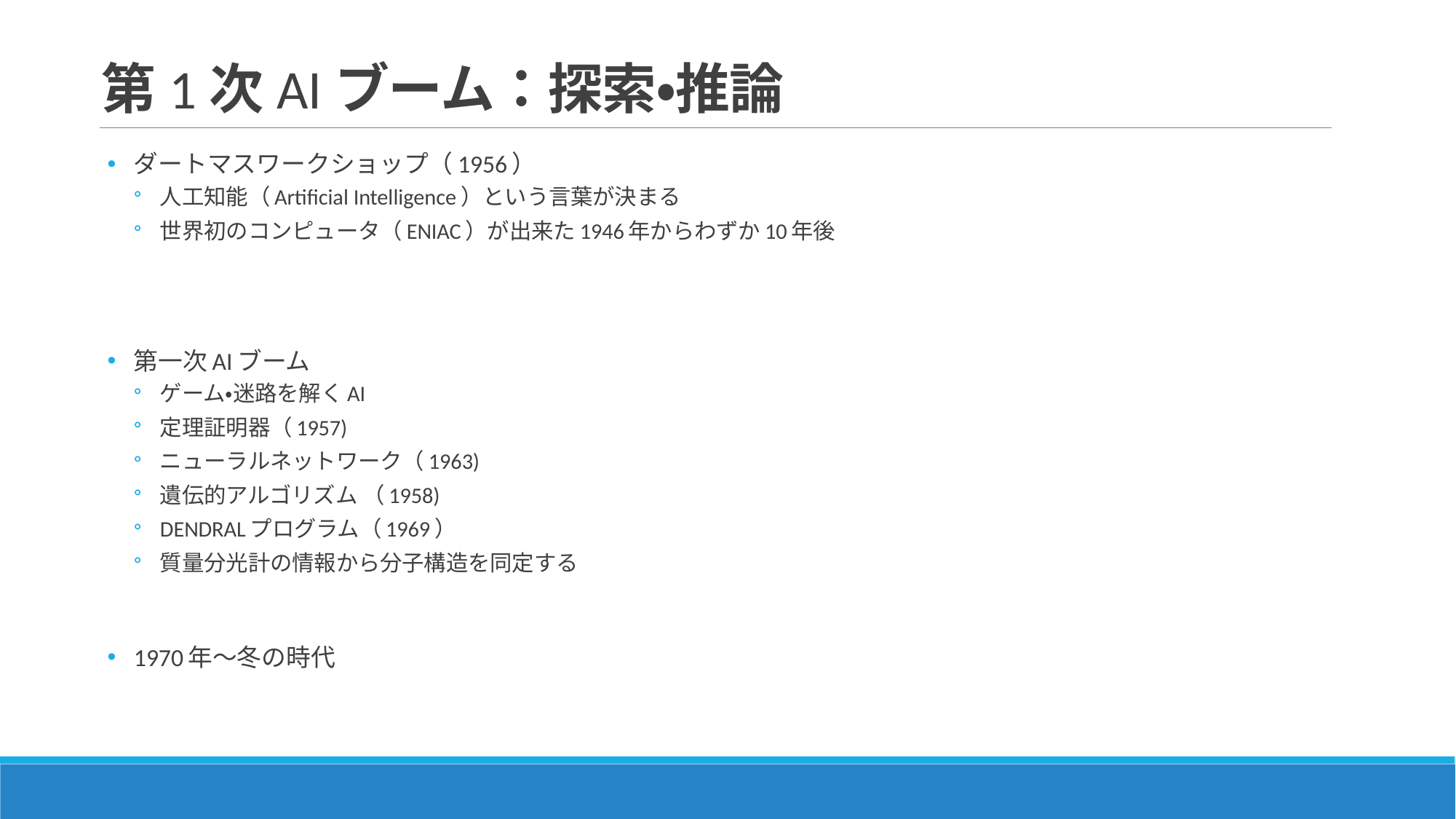

# 第1次AIブーム：探索・推論
ダートマスワークショップ（1956）
人工知能（Artificial Intelligence）という言葉が決まる
世界初のコンピュータ（ENIAC）が出来た1946年からわずか10年後

第一次AIブーム
ゲーム・迷路を解くAI
定理証明器（1957)
ニューラルネットワーク（1963)
遺伝的アルゴリズム （1958)
DENDRALプログラム（1969）
質量分光計の情報から分子構造を同定する

1970年〜冬の時代